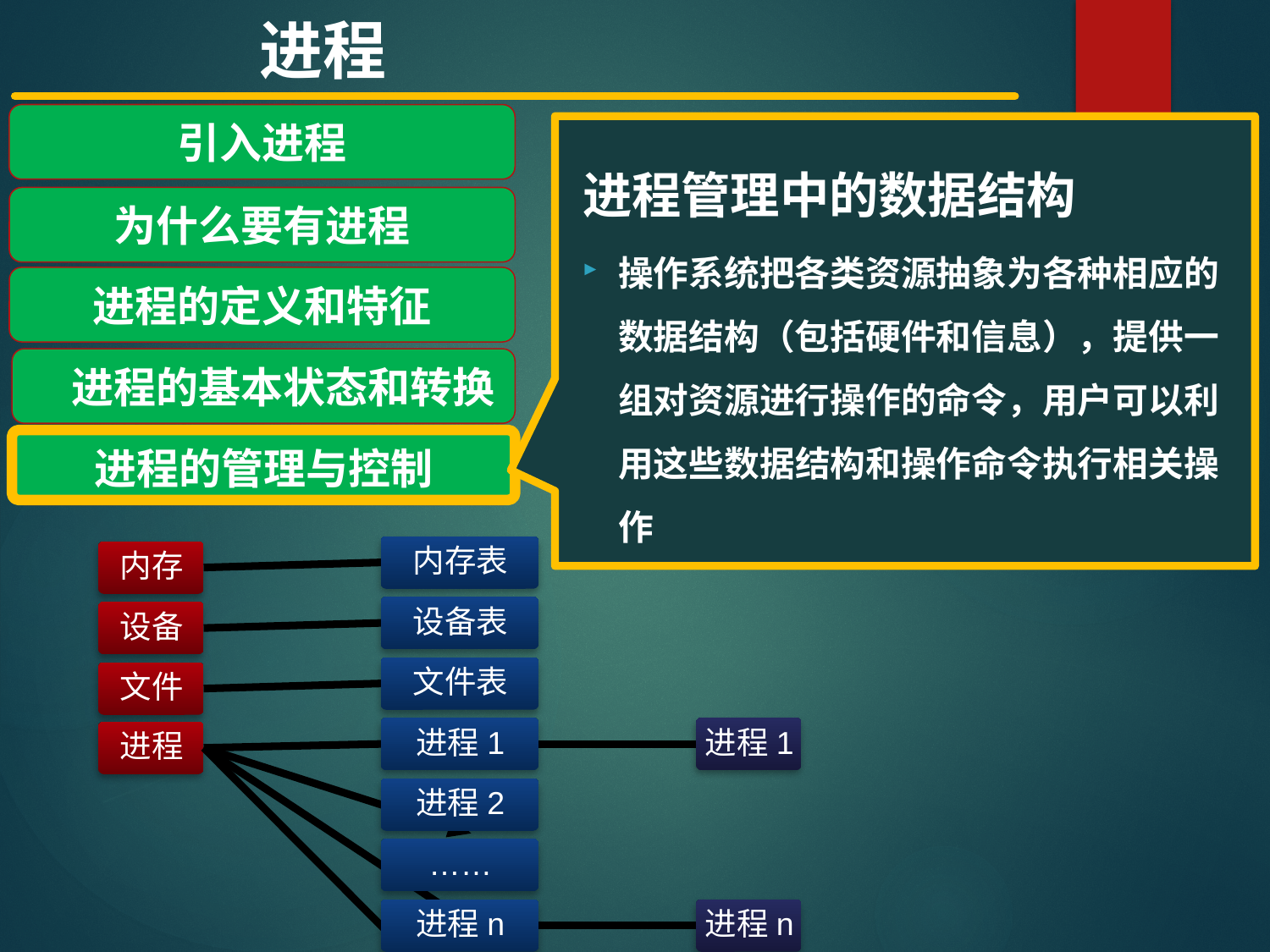

进程
引入进程
为什么要有进程
进程的定义和特征
   进程的基本状态和转换
进程的管理与控制
进程管理中的数据结构
操作系统把各类资源抽象为各种相应的数据结构（包括硬件和信息），提供一组对资源进行操作的命令，用户可以利用这些数据结构和操作命令执行相关操作

内存

内存表
设备

设备表
文件

文件表
进程

进程1

进程1

进程2

……

进程n

进程n